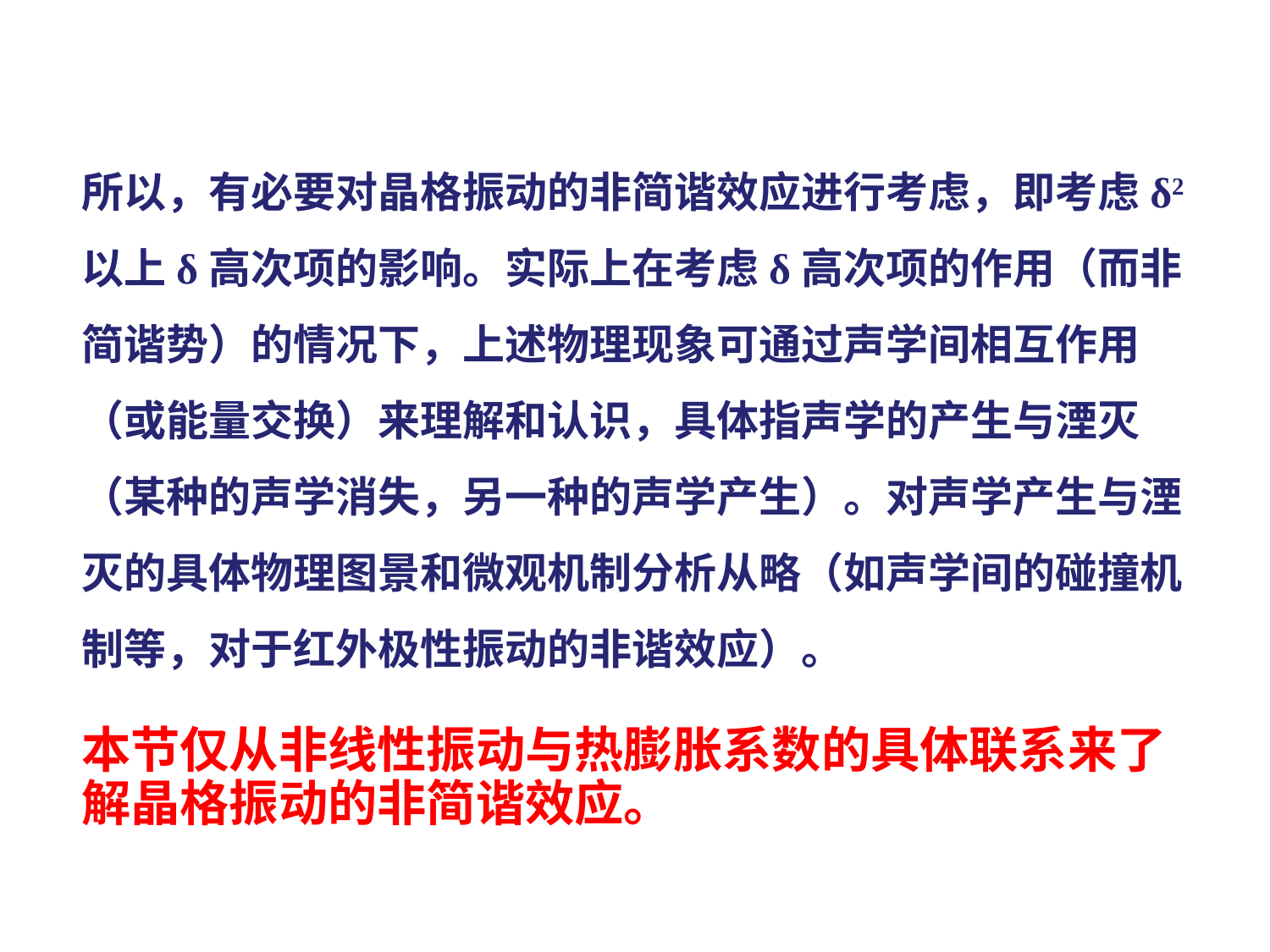

所以，有必要对晶格振动的非简谐效应进行考虑，即考虑δ2以上δ高次项的影响。实际上在考虑δ高次项的作用（而非简谐势）的情况下，上述物理现象可通过声学间相互作用（或能量交换）来理解和认识，具体指声学的产生与湮灭（某种的声学消失，另一种的声学产生）。对声学产生与湮灭的具体物理图景和微观机制分析从略（如声学间的碰撞机制等，对于红外极性振动的非谐效应）。
本节仅从非线性振动与热膨胀系数的具体联系来了解晶格振动的非简谐效应。